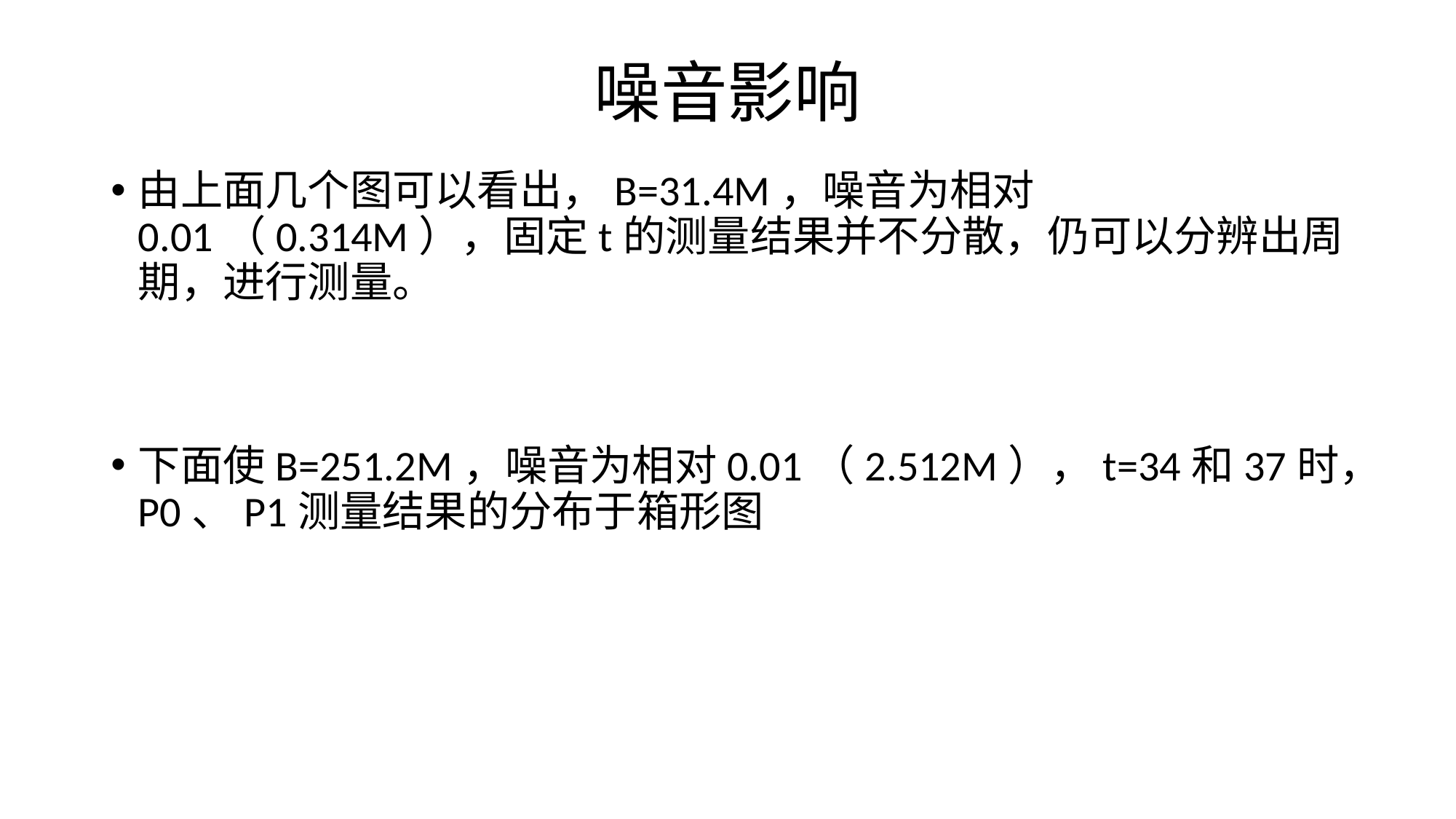

# 噪音影响
由上面几个图可以看出，B=31.4M，噪音为相对0.01（0.314M），固定t的测量结果并不分散，仍可以分辨出周期，进行测量。

下面使B=251.2M，噪音为相对0.01（2.512M），t=34和37时，P0、P1测量结果的分布于箱形图